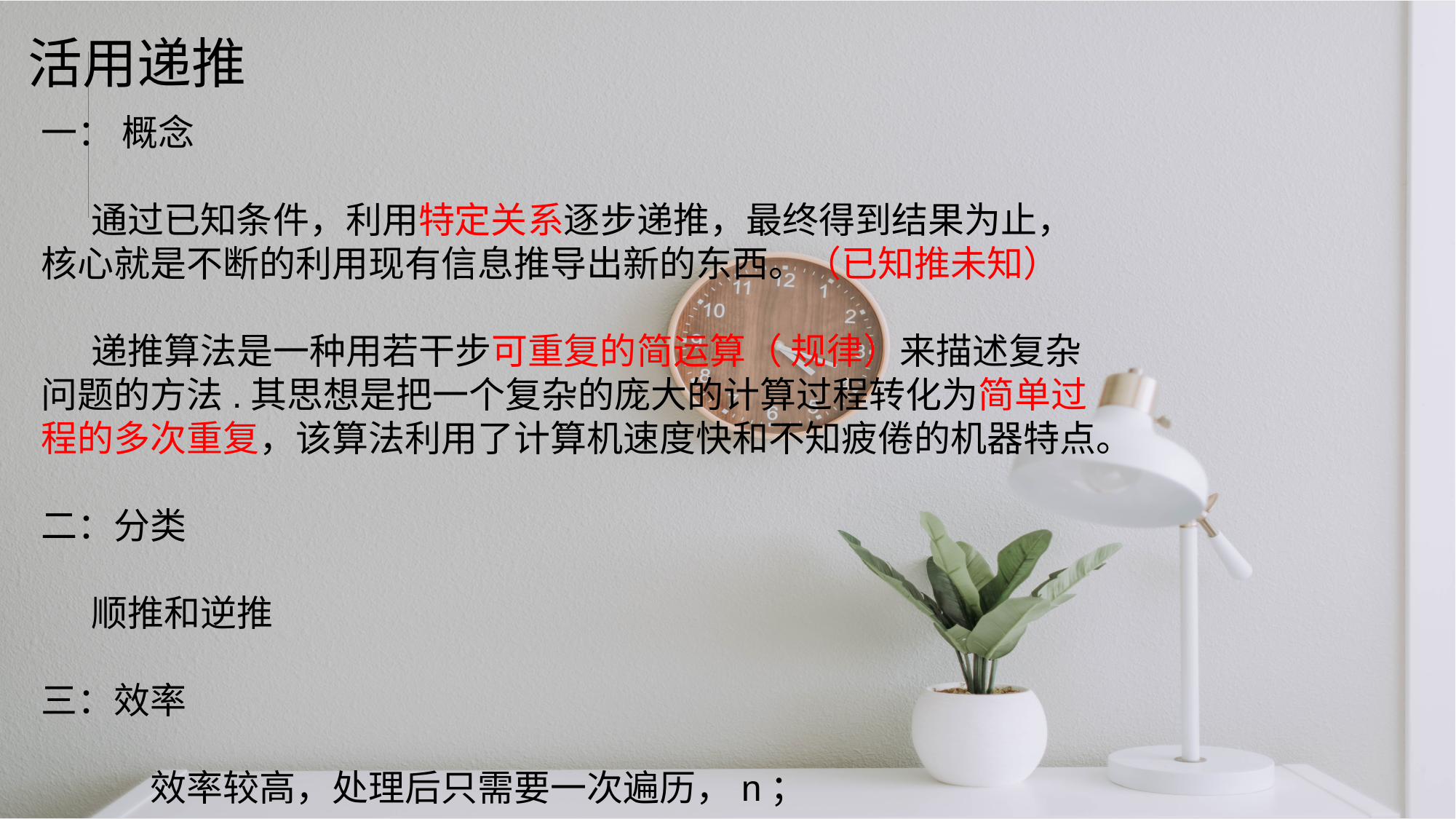

活用递推
一： 概念

     通过已知条件，利用特定关系逐步递推，最终得到结果为止，核心就是不断的利用现有信息推导出新的东西。（已知推未知）

     递推算法是一种用若干步可重复的简运算（ 规律）来描述复杂问题的方法.其思想是把一个复杂的庞大的计算过程转化为简单过程的多次重复，该算法利用了计算机速度快和不知疲倦的机器特点。

二：分类

     顺推和逆推

三：效率

  	效率较高，处理后只需要一次遍历，n；